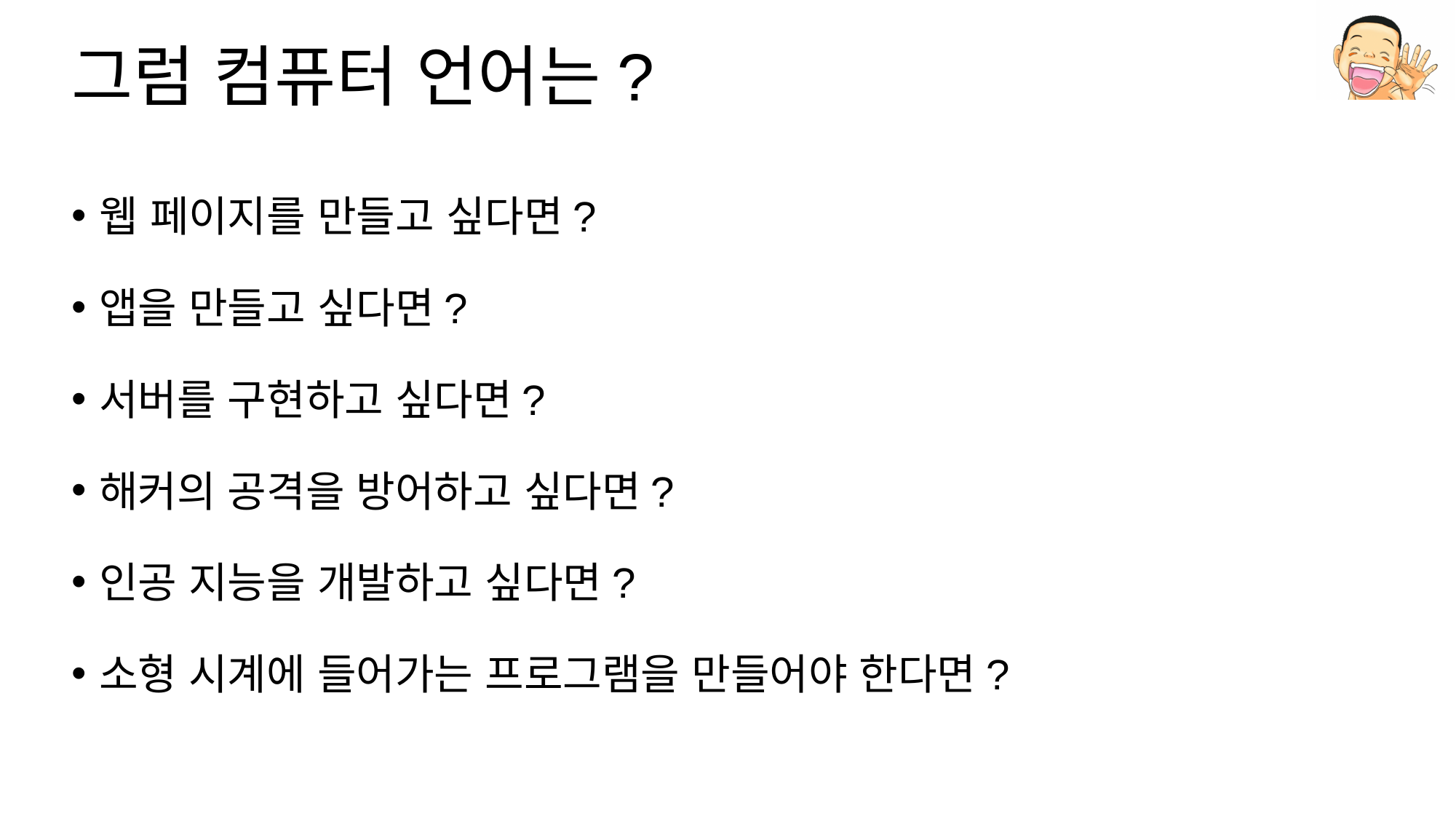

# 그럼 컴퓨터 언어는?
웹 페이지를 만들고 싶다면?
앱을 만들고 싶다면?
서버를 구현하고 싶다면?
해커의 공격을 방어하고 싶다면?
인공 지능을 개발하고 싶다면?
소형 시계에 들어가는 프로그램을 만들어야 한다면?